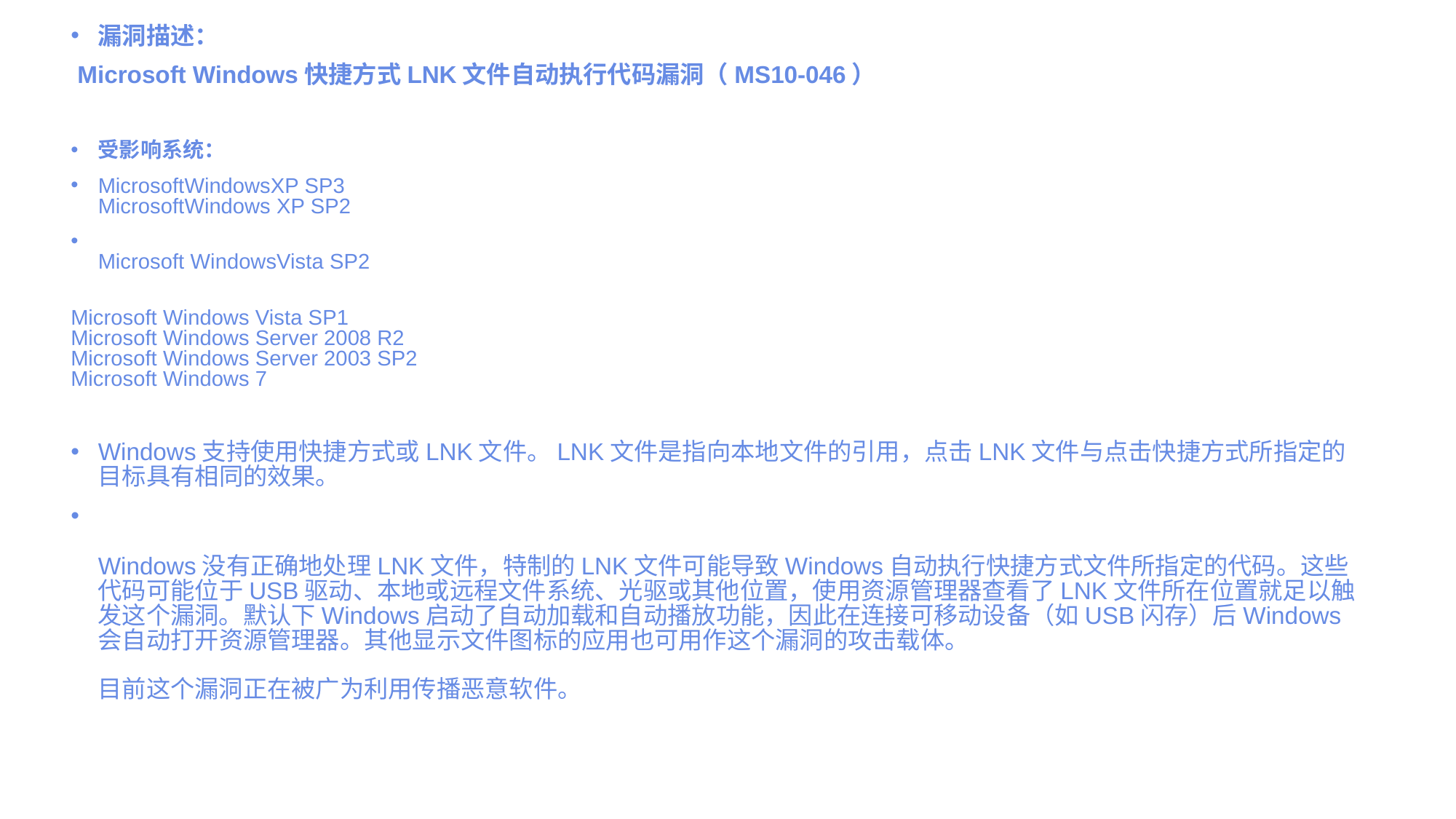

漏洞描述：
 Microsoft Windows快捷方式LNK文件自动执行代码漏洞（MS10-046）

受影响系统：
MicrosoftWindowsXP SP3
MicrosoftWindows XP SP2
Microsoft WindowsVista SP2
Microsoft Windows Vista SP1
Microsoft Windows Server 2008 R2
Microsoft Windows Server 2003 SP2
Microsoft Windows 7

Windows支持使用快捷方式或LNK文件。LNK文件是指向本地文件的引用，点击LNK文件与点击快捷方式所指定的目标具有相同的效果。
Windows没有正确地处理LNK文件，特制的LNK文件可能导致Windows自动执行快捷方式文件所指定的代码。这些代码可能位于USB驱动、本地或远程文件系统、光驱或其他位置，使用资源管理器查看了LNK文件所在位置就足以触发这个漏洞。默认下Windows启动了自动加载和自动播放功能，因此在连接可移动设备（如USB闪存）后Windows会自动打开资源管理器。其他显示文件图标的应用也可用作这个漏洞的攻击载体。
目前这个漏洞正在被广为利用传播恶意软件。